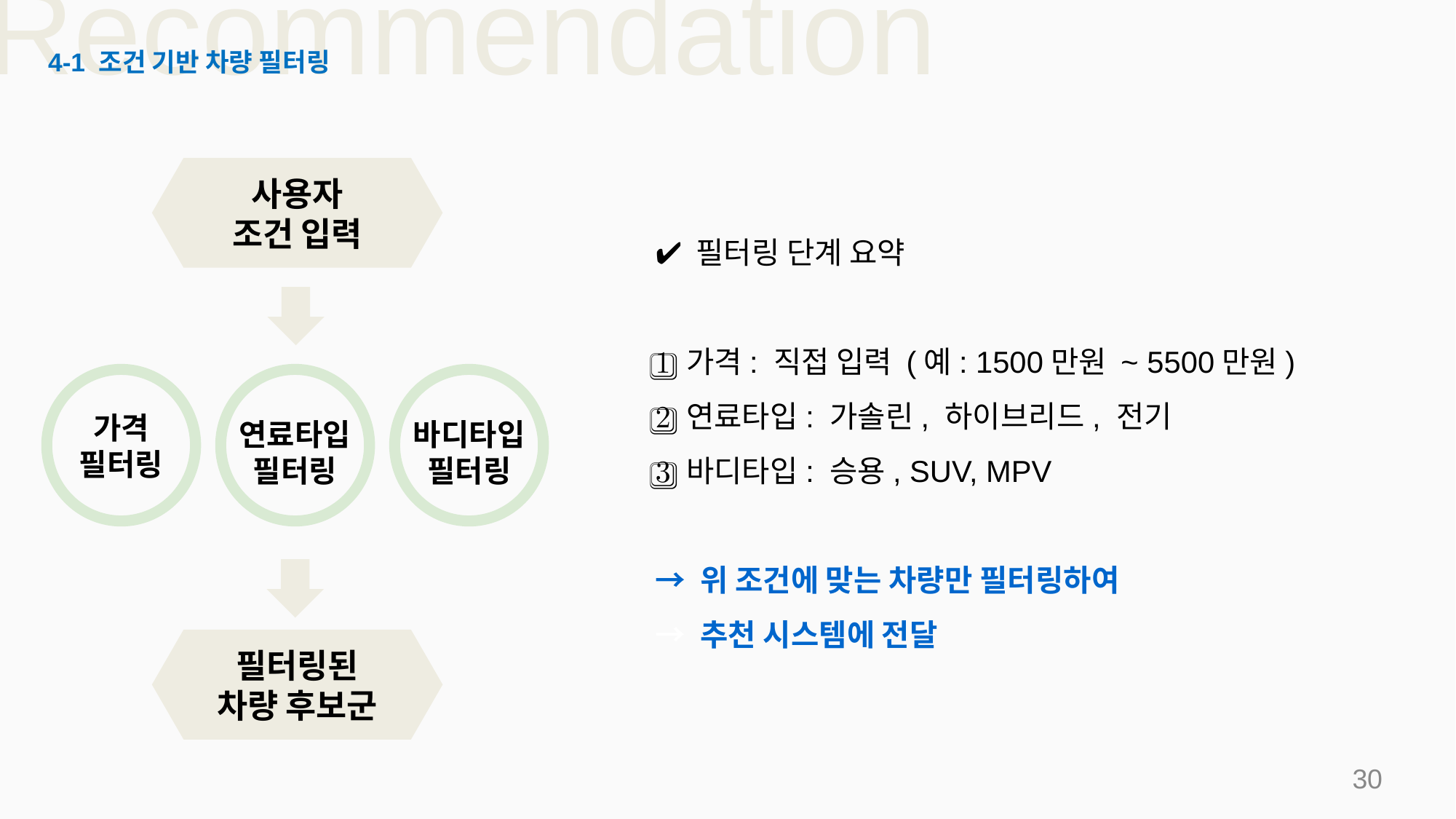

Recommendation
4-1 조건 기반 차량 필터링
사용자
조건 입력

가격 필터링

연료타입
필터링
바디타입
필터링

필터링된
차량 후보군
✔ 필터링 단계 요약

1️⃣ 가격: 직접 입력 (예: 1500만원 ~ 5500만원)
2️⃣ 연료타입: 가솔린, 하이브리드, 전기
3️⃣ 바디타입: 승용, SUV, MPV

→ 위 조건에 맞는 차량만 필터링하여
→ 추천 시스템에 전달

30